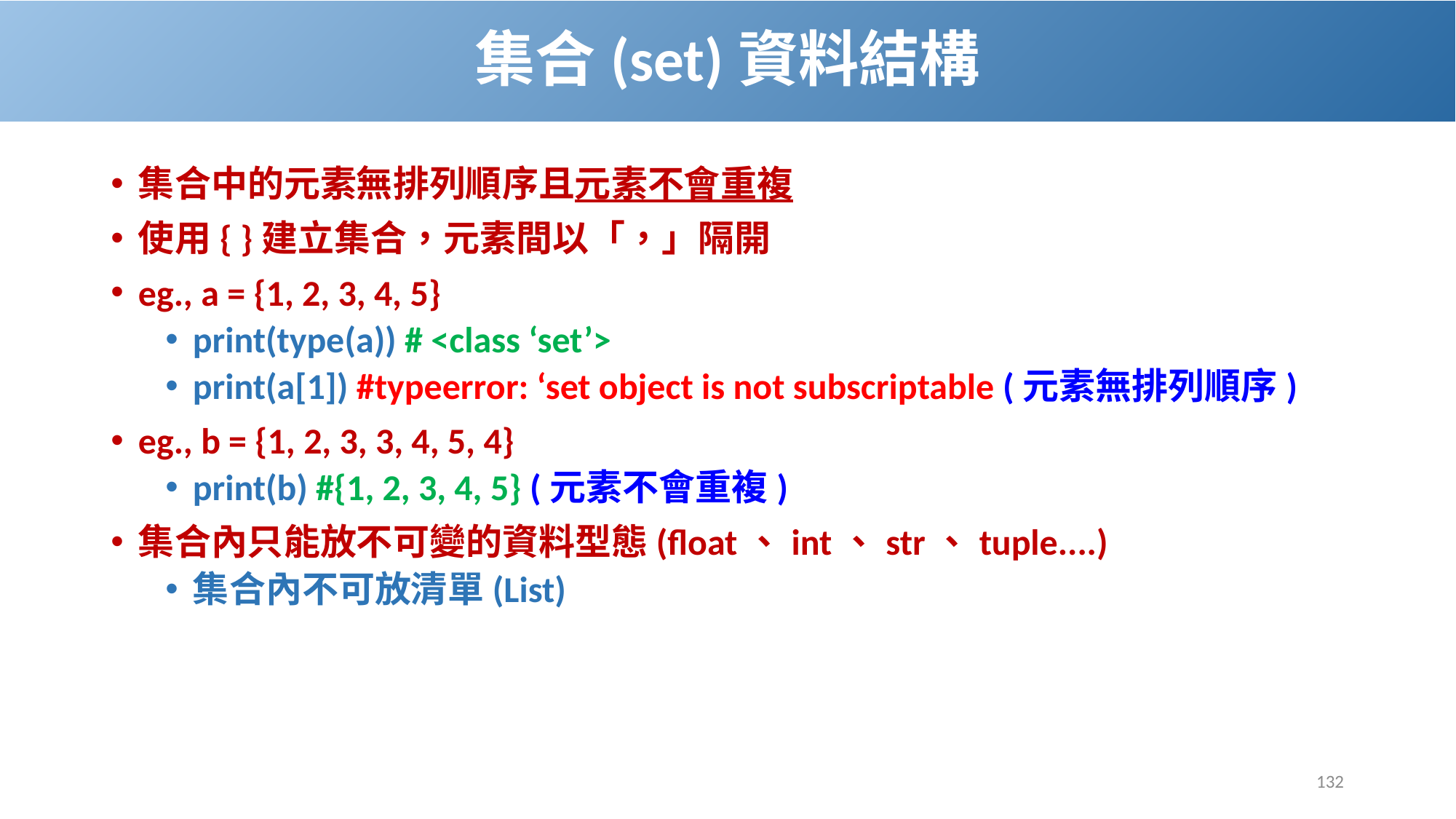

# 集合(set)資料結構
集合中的元素無排列順序且元素不會重複
使用{ }建立集合，元素間以「，」隔開
eg., a = {1, 2, 3, 4, 5}
print(type(a)) # <class ‘set’>
print(a[1]) #typeerror: ‘set object is not subscriptable (元素無排列順序)
eg., b = {1, 2, 3, 3, 4, 5, 4}
print(b) #{1, 2, 3, 4, 5} (元素不會重複)
集合內只能放不可變的資料型態(float、int、str、tuple....)
集合內不可放清單(List)
132